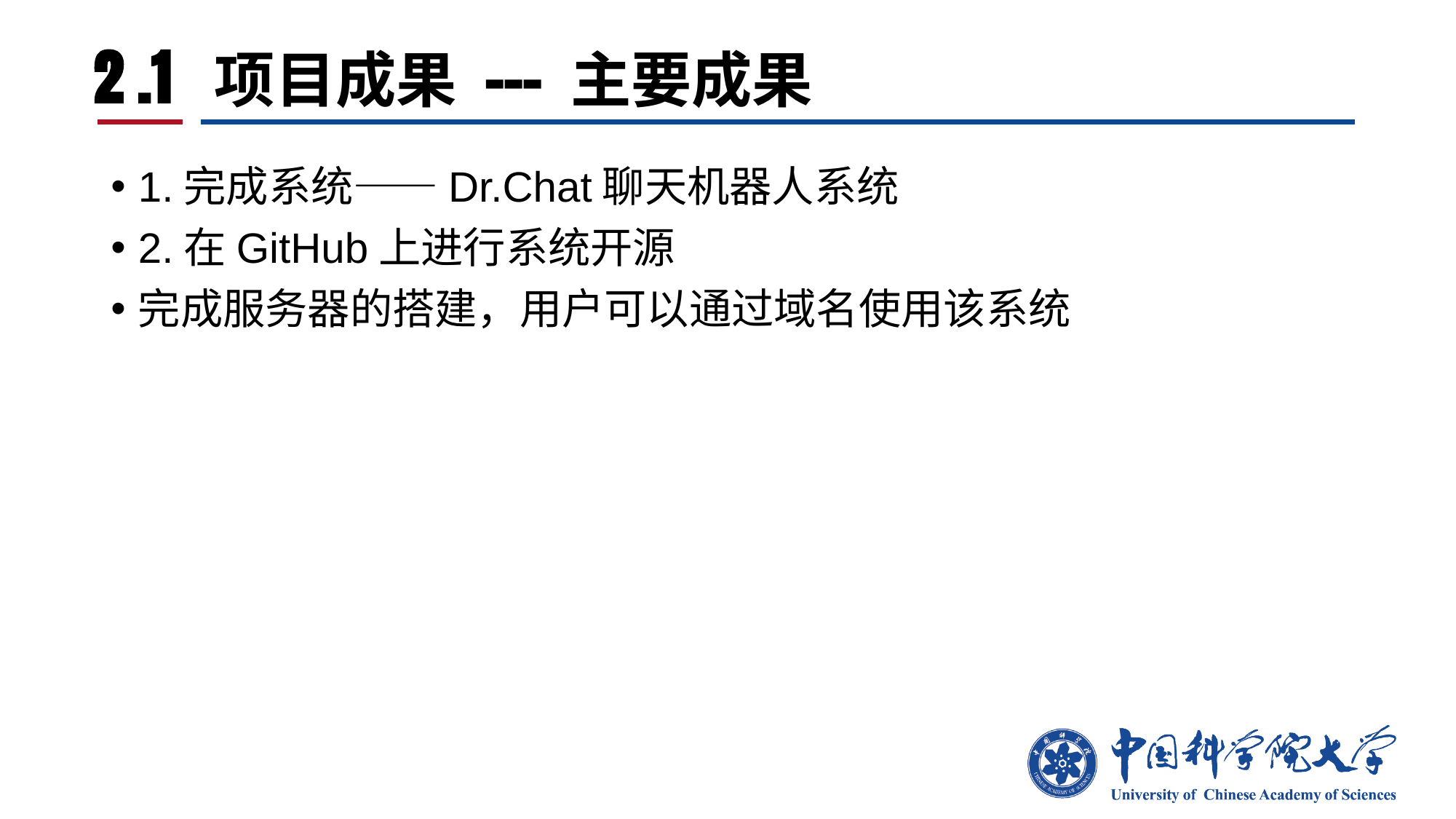

# 2 .1  项目成果 --- 主要成果
1.完成系统——Dr.Chat聊天机器人系统
2.在GitHub上进行系统开源
完成服务器的搭建，用户可以通过域名使用该系统